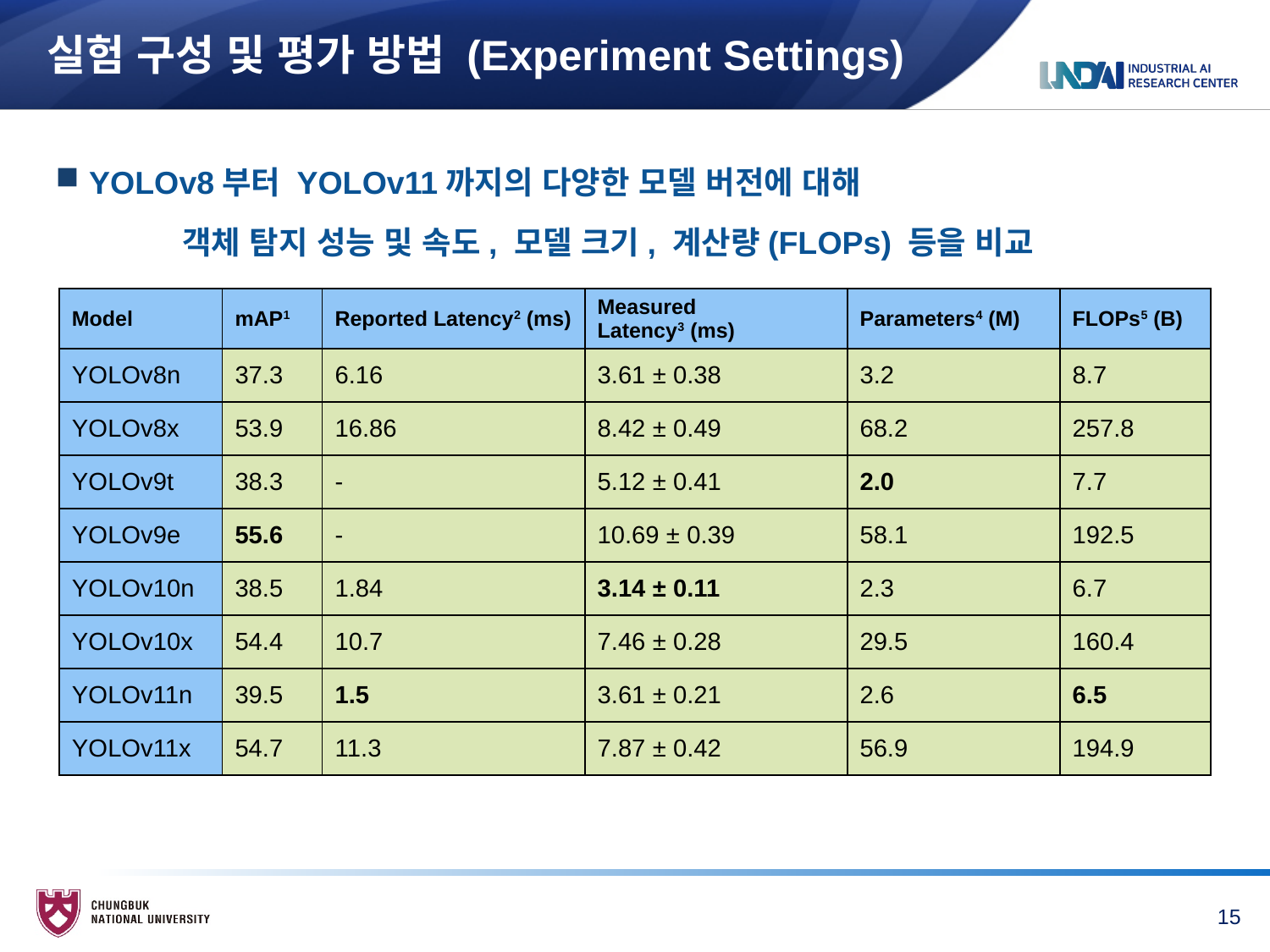

# 실험 구성 및 평가 방법 (Experiment Settings)
YOLOv8부터 YOLOv11까지의 다양한 모델 버전에 대해
	객체 탐지 성능 및 속도, 모델 크기, 계산량(FLOPs) 등을 비교
| Model | mAP1 | Reported Latency2 (ms) | Measured Latency3 (ms) | Parameters4 (M) | FLOPs5 (B) |
| --- | --- | --- | --- | --- | --- |
| YOLOv8n | 37.3 | 6.16 | 3.61 ± 0.38 | 3.2 | 8.7 |
| YOLOv8x | 53.9 | 16.86 | 8.42 ± 0.49 | 68.2 | 257.8 |
| YOLOv9t | 38.3 | - | 5.12 ± 0.41 | 2.0 | 7.7 |
| YOLOv9e | 55.6 | - | 10.69 ± 0.39 | 58.1 | 192.5 |
| YOLOv10n | 38.5 | 1.84 | 3.14 ± 0.11 | 2.3 | 6.7 |
| YOLOv10x | 54.4 | 10.7 | 7.46 ± 0.28 | 29.5 | 160.4 |
| YOLOv11n | 39.5 | 1.5 | 3.61 ± 0.21 | 2.6 | 6.5 |
| YOLOv11x | 54.7 | 11.3 | 7.87 ± 0.42 | 56.9 | 194.9 |